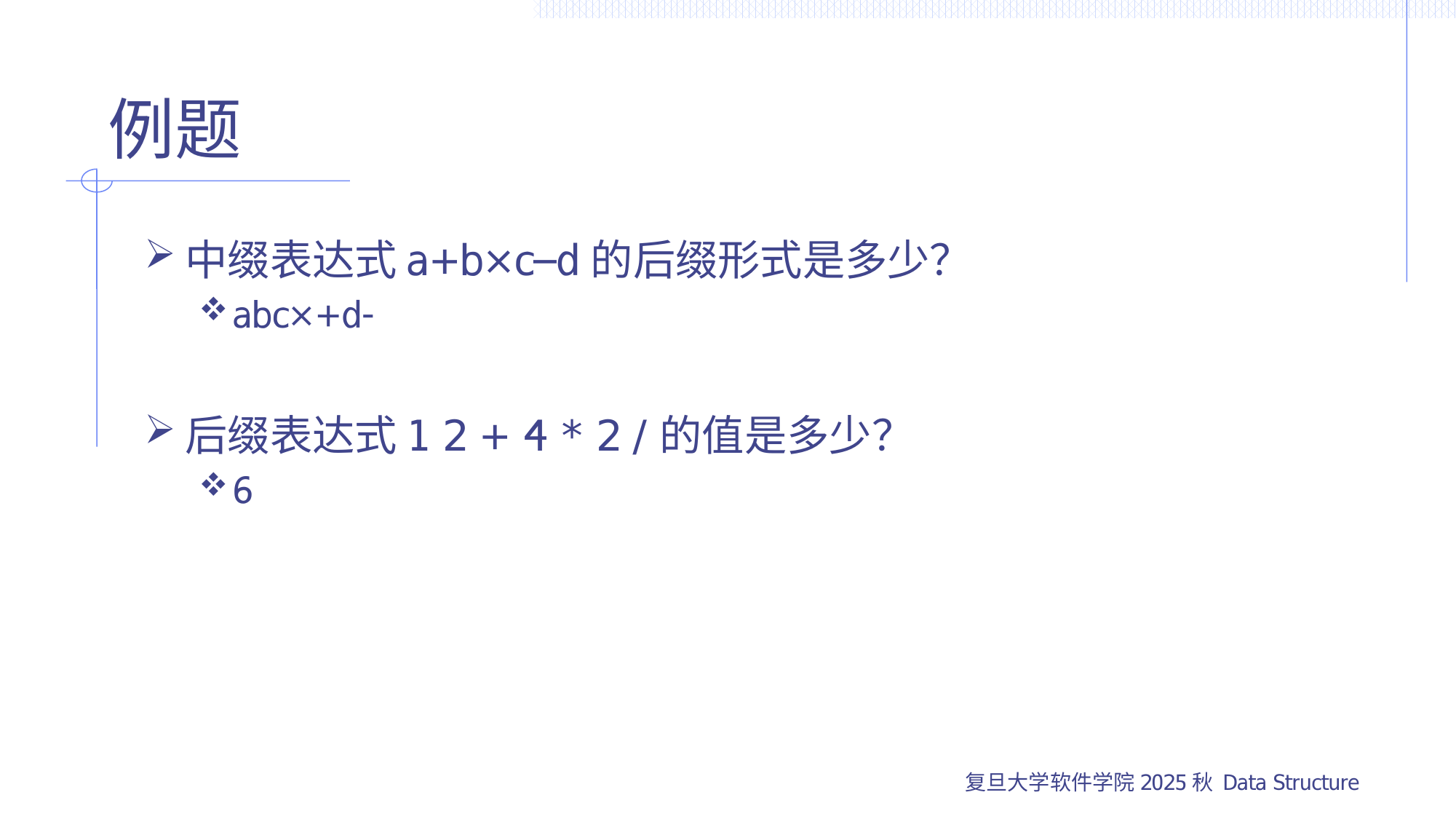

# 例题
中缀表达式a+b×c–d的后缀形式是多少？
abc×+d-

后缀表达式1 2 + 4 * 2 /的值是多少？
6